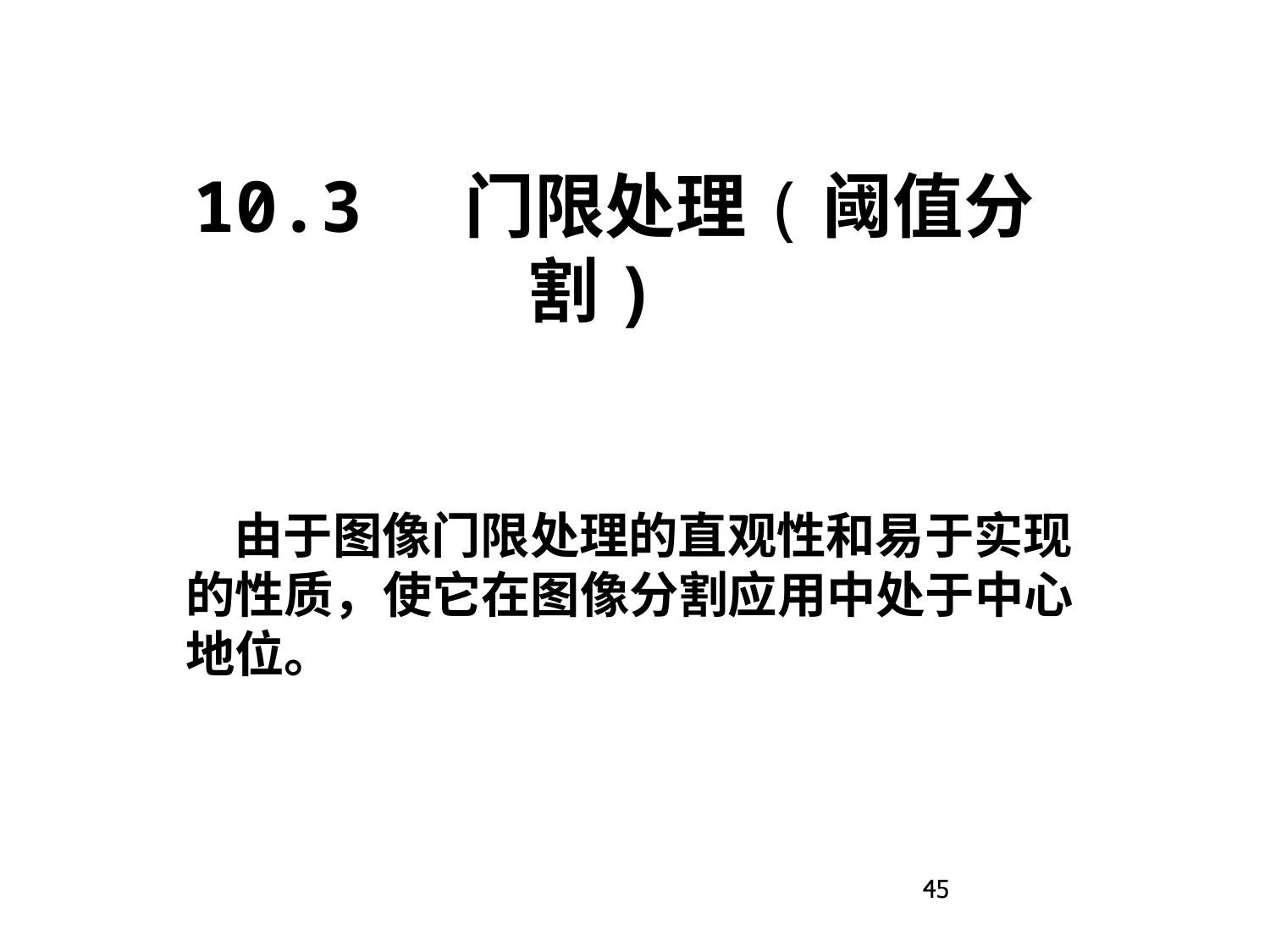

10.3  门限处理(阈值分割)
     由于图像门限处理的直观性和易于实现的性质，使它在图像分割应用中处于中心地位。
45